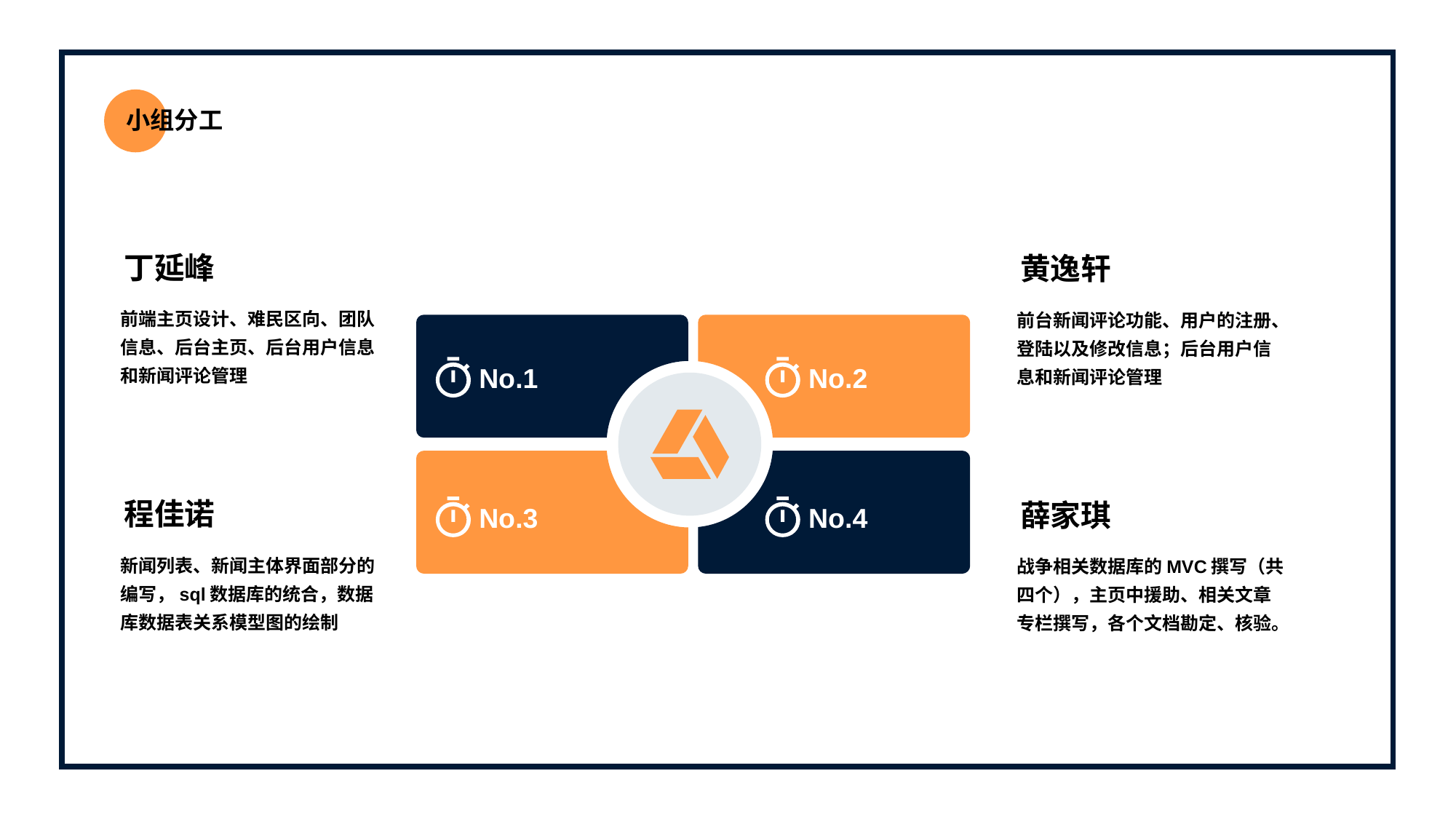

小组分工
丁延峰
前端主页设计、难民区向、团队信息、后台主页、后台用户信息和新闻评论管理
黄逸轩
前台新闻评论功能、用户的注册、登陆以及修改信息；后台用户信息和新闻评论管理

No.1

No.3

No.2

No.4

程佳诺
新闻列表、新闻主体界面部分的编写，sql数据库的统合，数据库数据表关系模型图的绘制
薛家琪
战争相关数据库的MVC撰写（共四个），主页中援助、相关文章专栏撰写，各个文档勘定、核验。